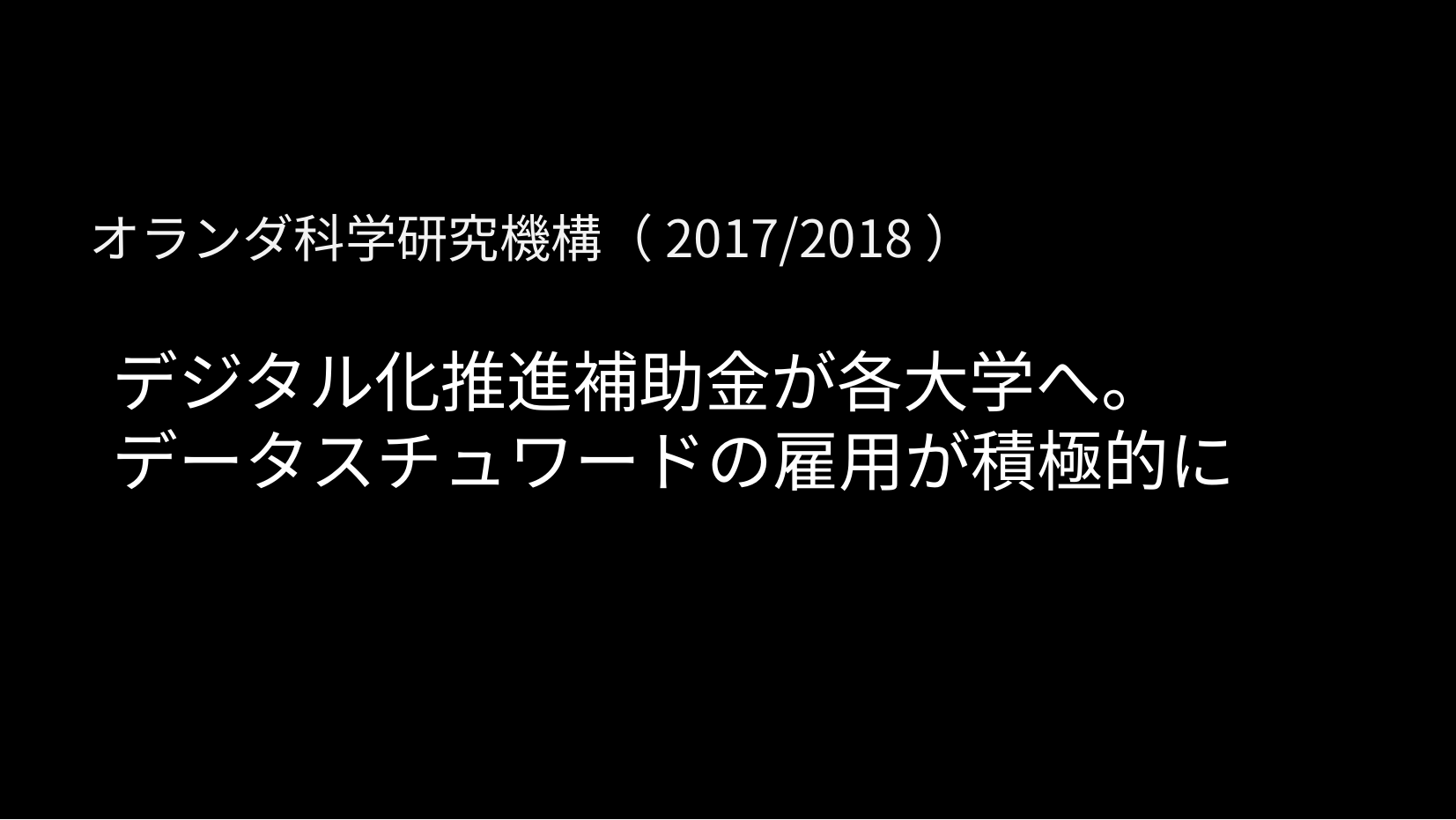

オランダ科学研究機構（2017/2018）
デジタル化推進補助金が各大学へ。
データスチュワードの雇用が積極的に